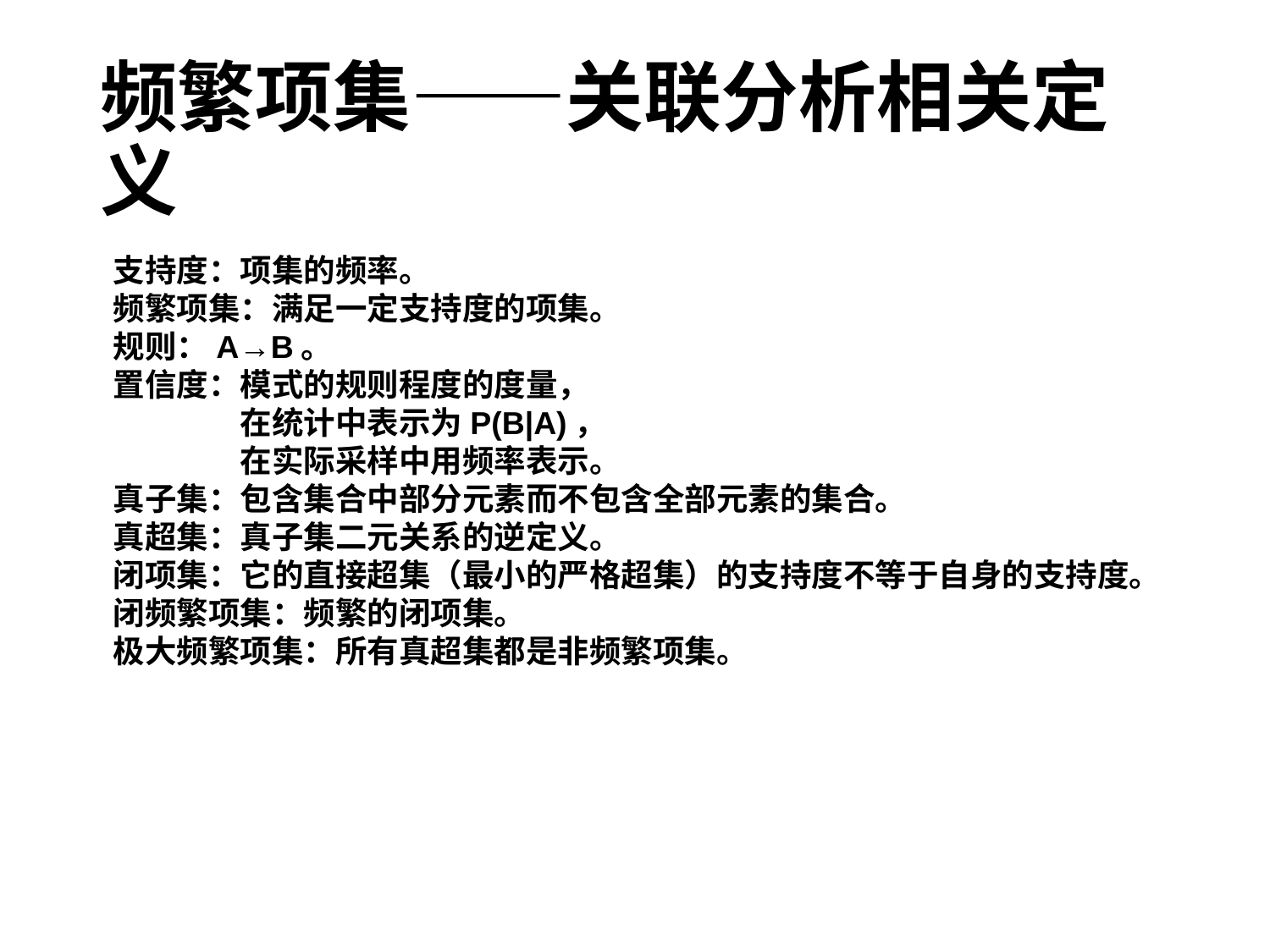

# 频繁项集——关联分析相关定义
支持度：项集的频率。
频繁项集：满足一定支持度的项集。
规则：A→B。
置信度：模式的规则程度的度量，
	在统计中表示为P(B|A)，
	在实际采样中用频率表示。
真子集：包含集合中部分元素而不包含全部元素的集合。
真超集：真子集二元关系的逆定义。
闭项集：它的直接超集（最小的严格超集）的支持度不等于自身的支持度。
闭频繁项集：频繁的闭项集。
极大频繁项集：所有真超集都是非频繁项集。